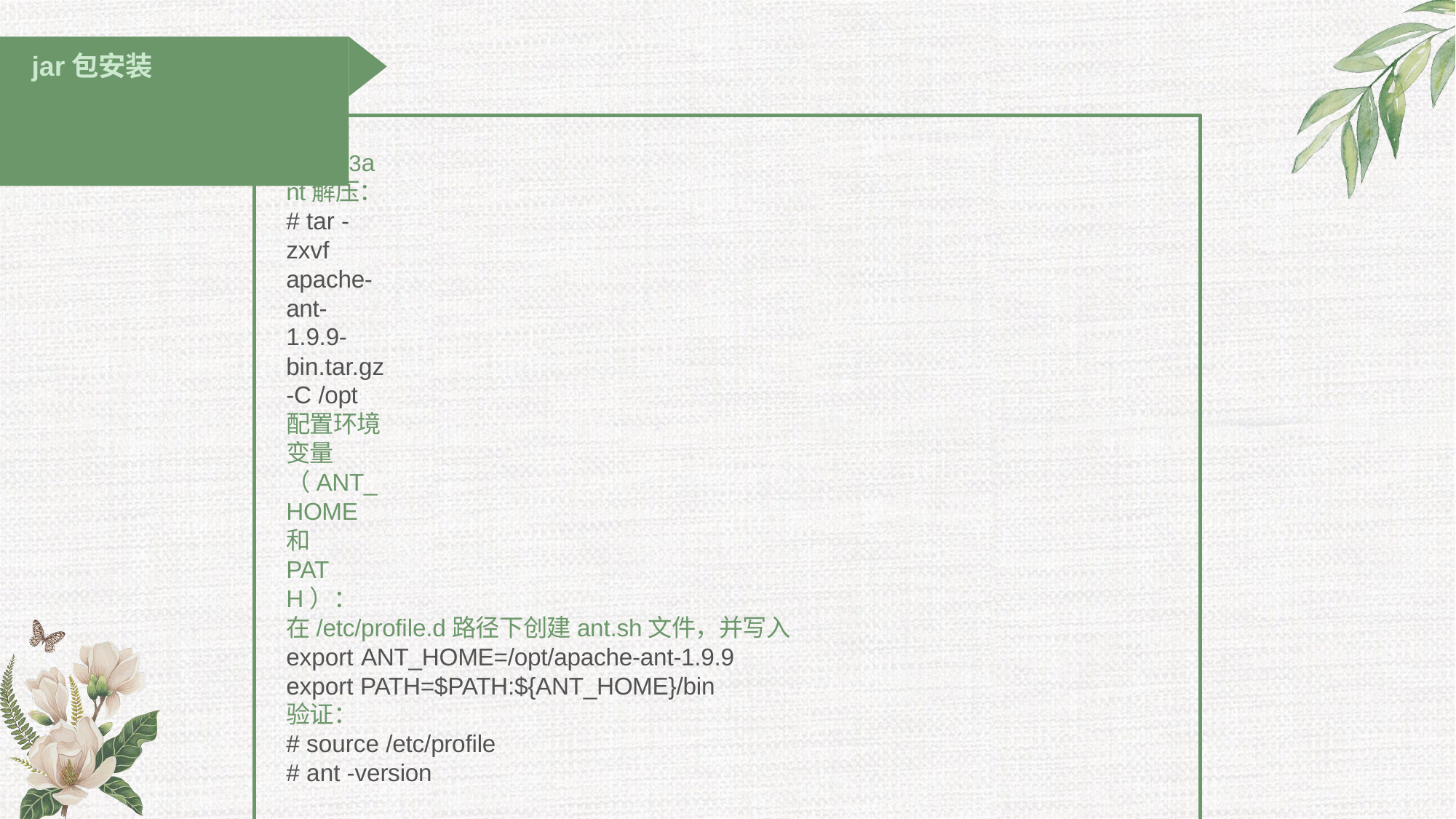

# jar包安装

ant解压：
# tar -zxvf apache-ant-1.9.9-bin.tar.gz -C /opt
配置环境变量（ANT_HOME和PATH）：
在/etc/profile.d路径下创建ant.sh文件，并写入 export ANT_HOME=/opt/apache-ant-1.9.9 export PATH=$PATH:${ANT_HOME}/bin
验证：
# source /etc/profile
# ant -version
安装glibc-headers和g++ # yum install -y glibc-headers # yum install -y gcc-c++
安装make和cmake # yum install -y make
# yum install -y cmake